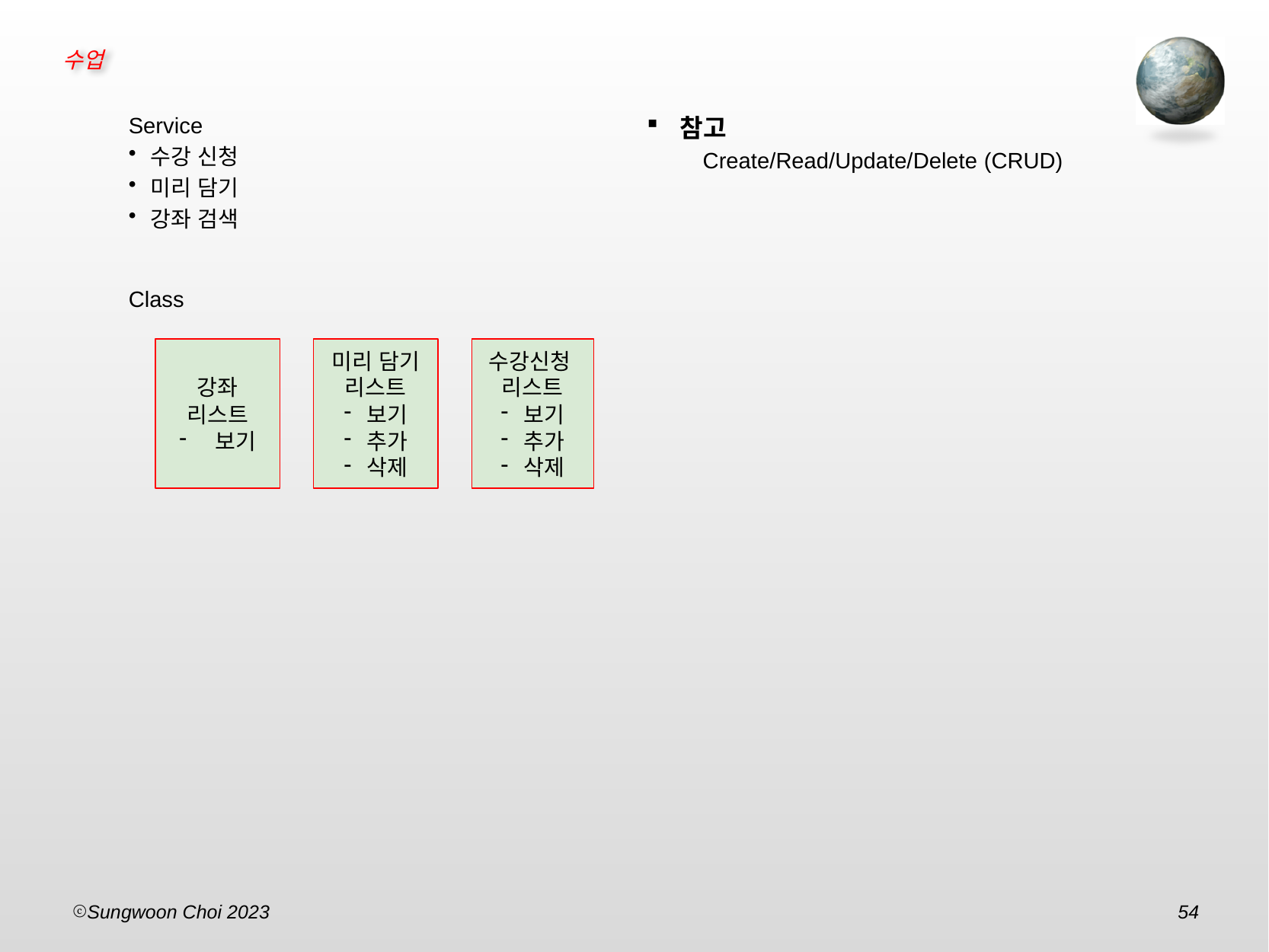

참고
Create/Read/Update/Delete (CRUD)
Service
수강 신청
미리 담기
강좌 검색

Class
강좌 리스트
보기
미리 담기 리스트
보기
추가
삭제
수강신청  리스트
보기
추가
삭제
Sungwoon Choi 2023
54